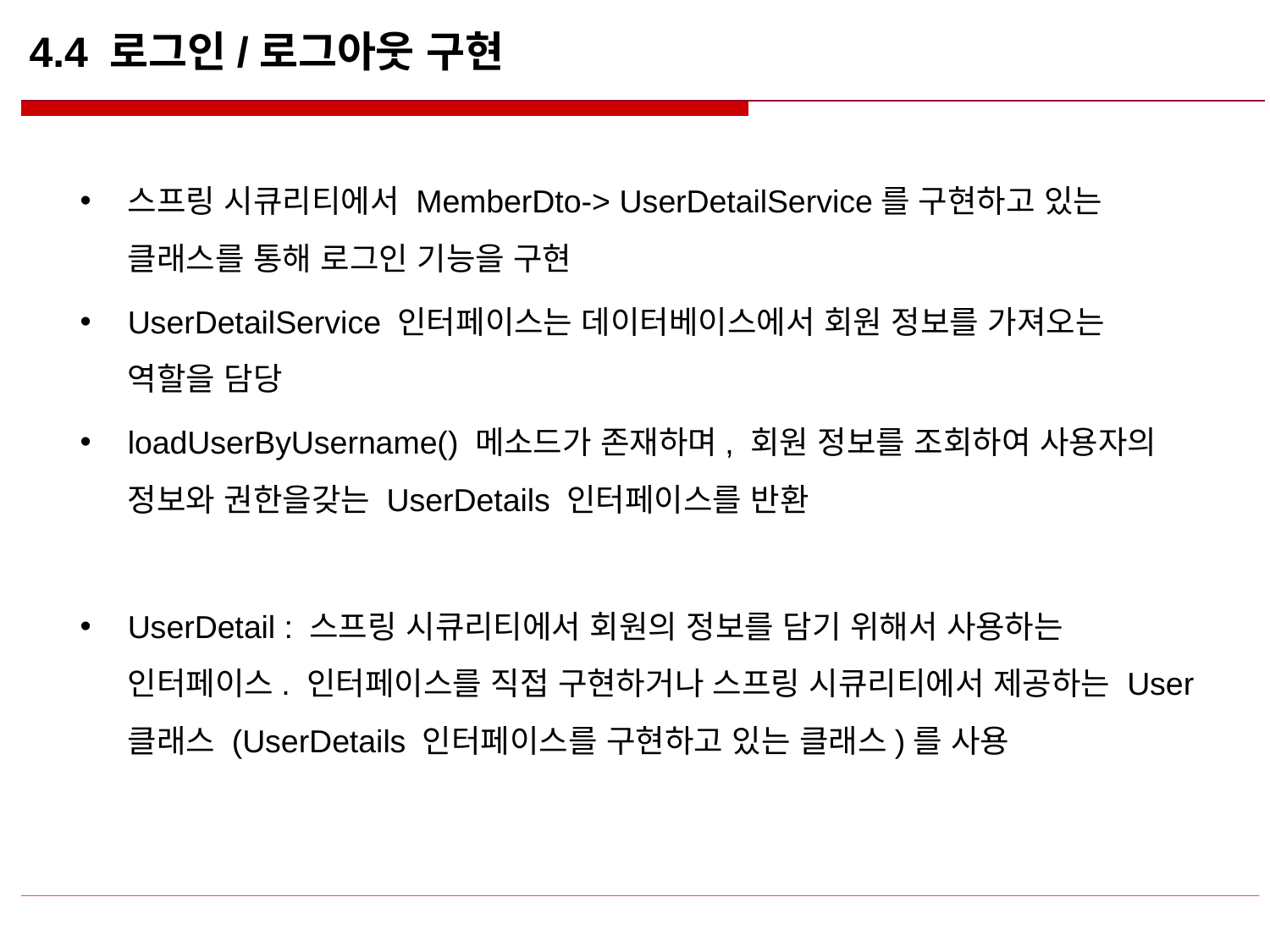

# 4.4 로그인/로그아웃 구현
스프링 시큐리티에서 MemberDto-> UserDetailService를 구현하고 있는 클래스를 통해 로그인 기능을 구현
UserDetailService 인터페이스는 데이터베이스에서 회원 정보를 가져오는 역할을 담당
loadUserByUsername() 메소드가 존재하며, 회원 정보를 조회하여 사용자의 정보와 권한을갖는 UserDetails 인터페이스를 반환

UserDetail : 스프링 시큐리티에서 회원의 정보를 담기 위해서 사용하는 인터페이스. 인터페이스를 직접 구현하거나 스프링 시큐리티에서 제공하는 User 클래스 (UserDetails 인터페이스를 구현하고 있는 클래스)를 사용